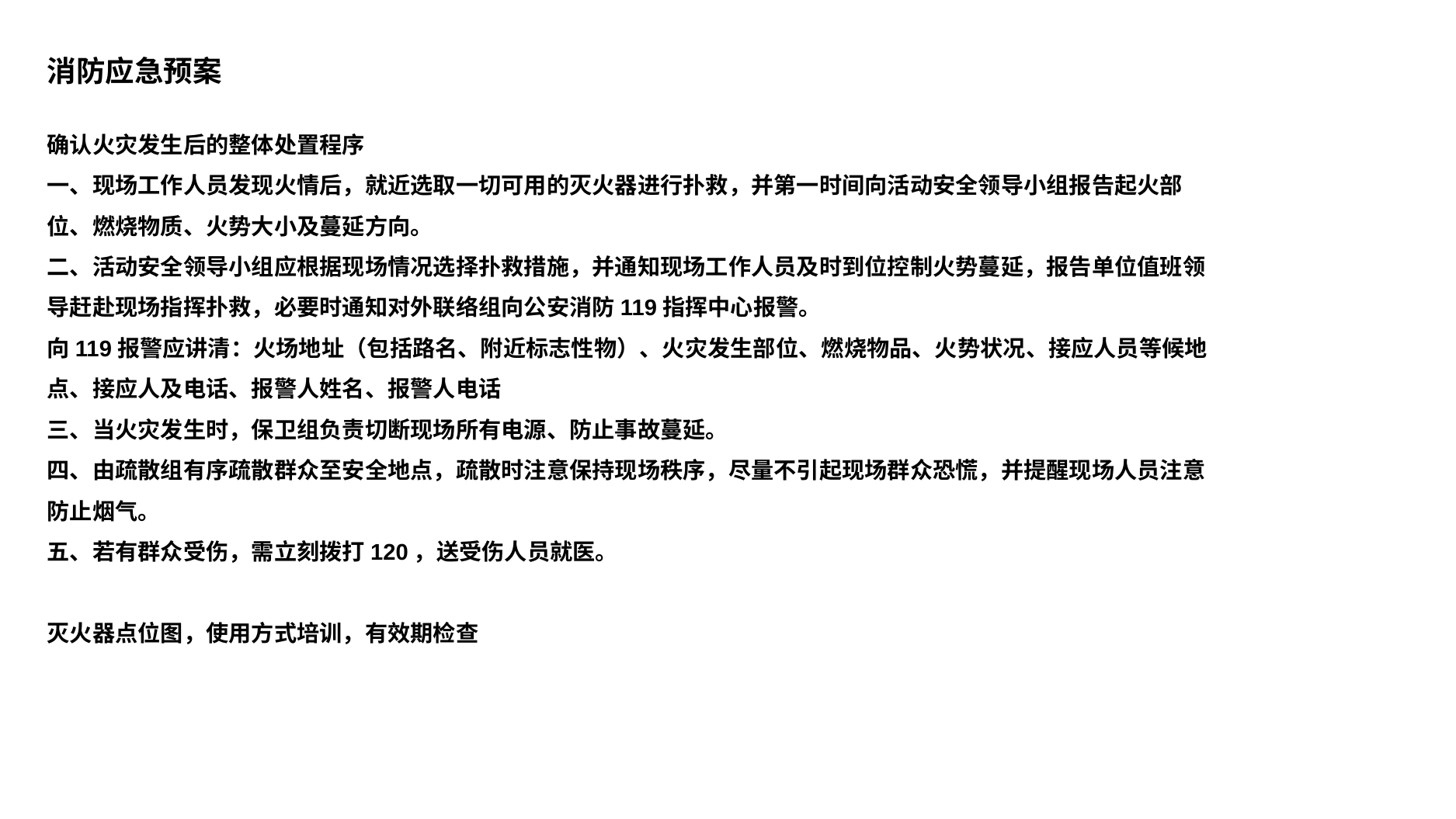

消防应急预案
确认火灾发生后的整体处置程序
一、现场工作人员发现火情后，就近选取一切可用的灭火器进行扑救，并第一时间向活动安全领导小组报告起火部位、燃烧物质、火势大小及蔓延方向。
二、活动安全领导小组应根据现场情况选择扑救措施，并通知现场工作人员及时到位控制火势蔓延，报告单位值班领导赶赴现场指挥扑救，必要时通知对外联络组向公安消防119指挥中心报警。
向119报警应讲清：火场地址（包括路名、附近标志性物）、火灾发生部位、燃烧物品、火势状况、接应人员等候地点、接应人及电话、报警人姓名、报警人电话
三、当火灾发生时，保卫组负责切断现场所有电源、防止事故蔓延。
四、由疏散组有序疏散群众至安全地点，疏散时注意保持现场秩序，尽量不引起现场群众恐慌，并提醒现场人员注意防止烟气。
五、若有群众受伤，需立刻拨打120，送受伤人员就医。

灭火器点位图，使用方式培训，有效期检查